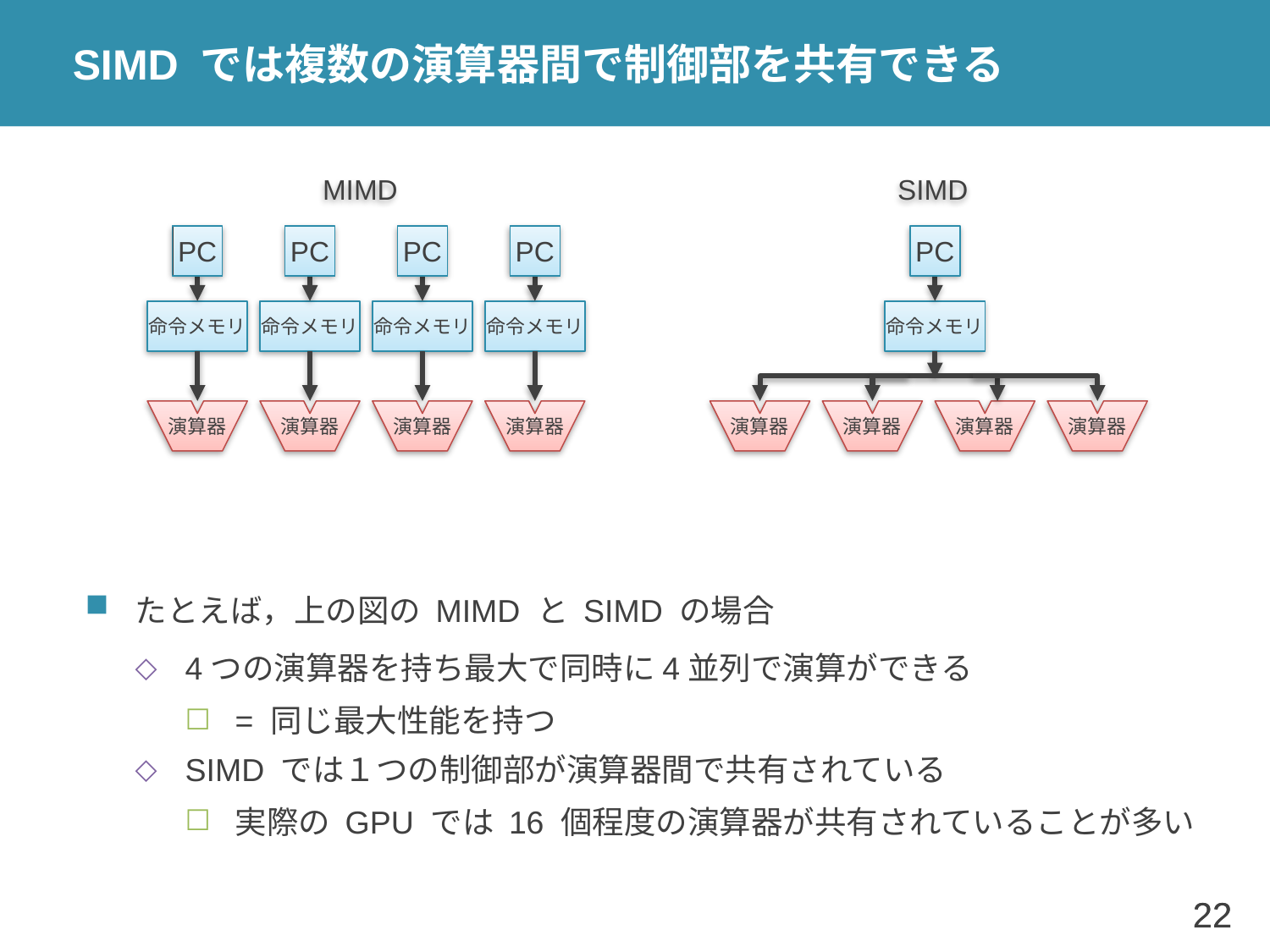

# SIMD では複数の演算器間で制御部を共有できる
MIMD
SIMD
PC
PC
PC
PC
PC
命令メモリ
命令メモリ
命令メモリ
命令メモリ
命令メモリ

演算器
演算器
演算器
演算器
演算器
演算器
演算器
演算器
たとえば，上の図の MIMD と SIMD の場合
4つの演算器を持ち最大で同時に4並列で演算ができる
= 同じ最大性能を持つ
SIMD では１つの制御部が演算器間で共有されている
実際の GPU では 16 個程度の演算器が共有されていることが多い